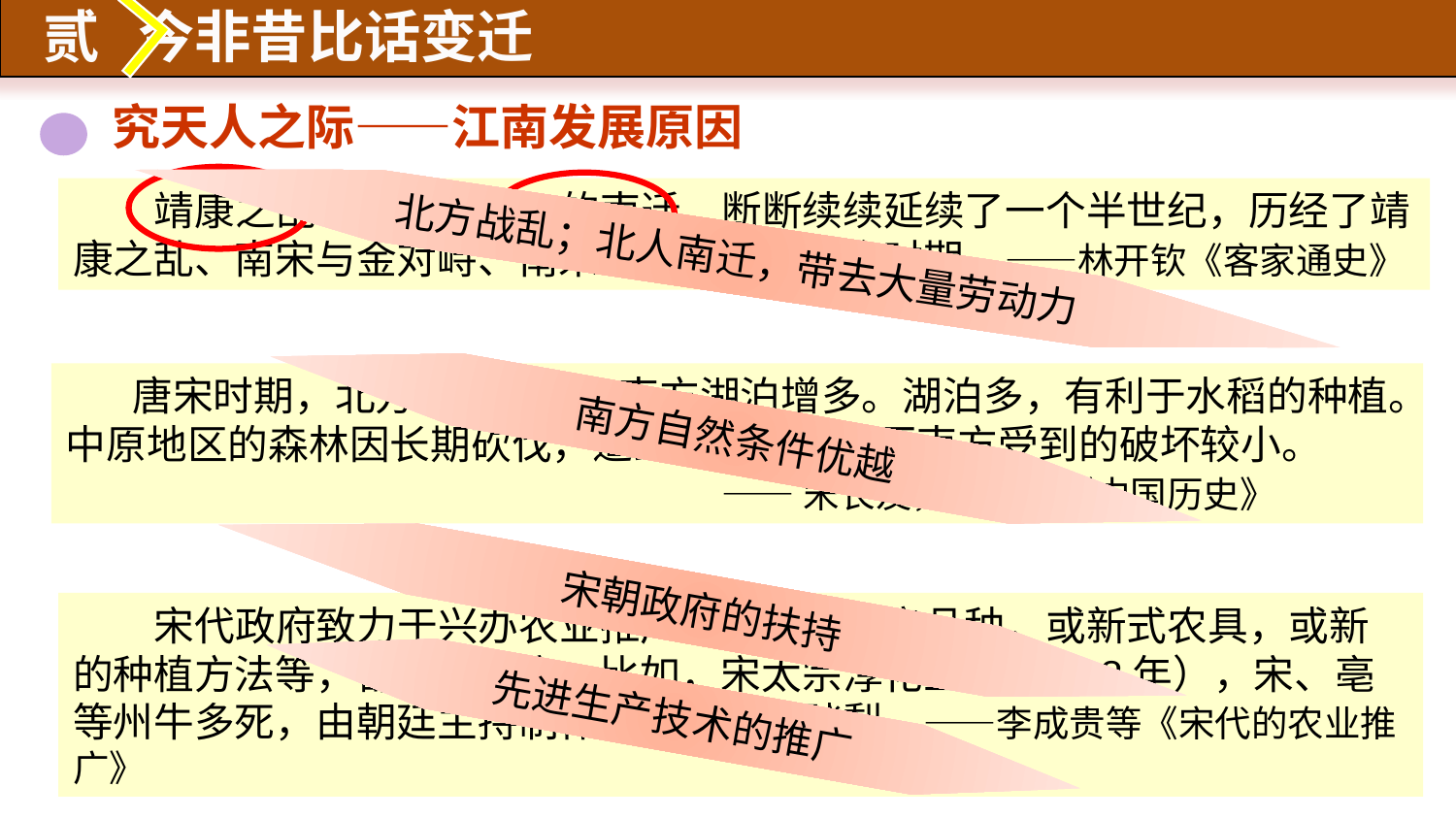

贰   今非昔比话变迁

究天人之际——江南发展原因

        靖康之乱以后北方人口的南迁，断断续续延续了一个半世纪，历经了靖康之乱、南宋与金对峙、南宋与蒙古对峙三个时期。——林开钦《客家通史》
北方战乱；北人南迁，带去大量劳动力
       唐宋时期，北方湖泊减少，南方湖泊增多。湖泊多，有利于水稻的种植。中原地区的森林因长期砍伐，遭到严重破坏，而南方受到的破坏较小。
                                                                         ——宋长友，肖厚建《中国历史》
南方自然条件优越
宋朝政府的扶持
        宋代政府致力于兴办农业推广事业，或优良品种，或新式农具，或新的种植方法等，都进行推广。比如，宋太宗淳化五年（998年），宋、亳等州牛多死，由朝廷主持制作人力操作的踏犁。——李成贵等《宋代的农业推广》
先进生产技术的推广